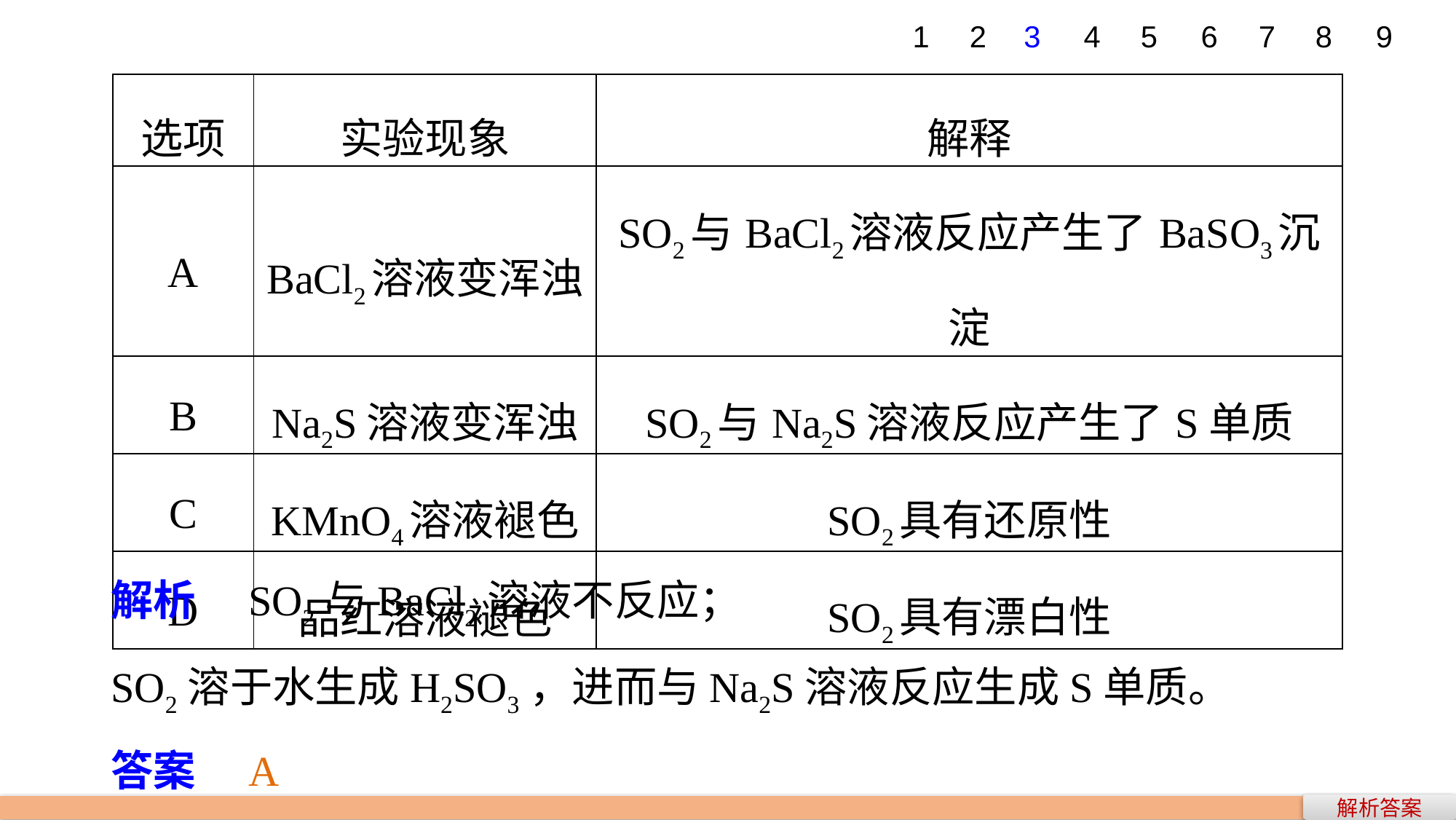

7
8
9
1
2
3
4
5
6
| 选项 | 实验现象 | 解释 |
| --- | --- | --- |
| A | BaCl2溶液变浑浊 | SO2与BaCl2溶液反应产生了BaSO3沉淀 |
| B | Na2S溶液变浑浊 | SO2与Na2S溶液反应产生了S单质 |
| C | KMnO4溶液褪色 | SO2具有还原性 |
| D | 品红溶液褪色 | SO2具有漂白性 |
解析　SO2与BaCl2溶液不反应；
SO2溶于水生成H2SO3，进而与Na2S溶液反应生成S单质。
答案　A
解析答案